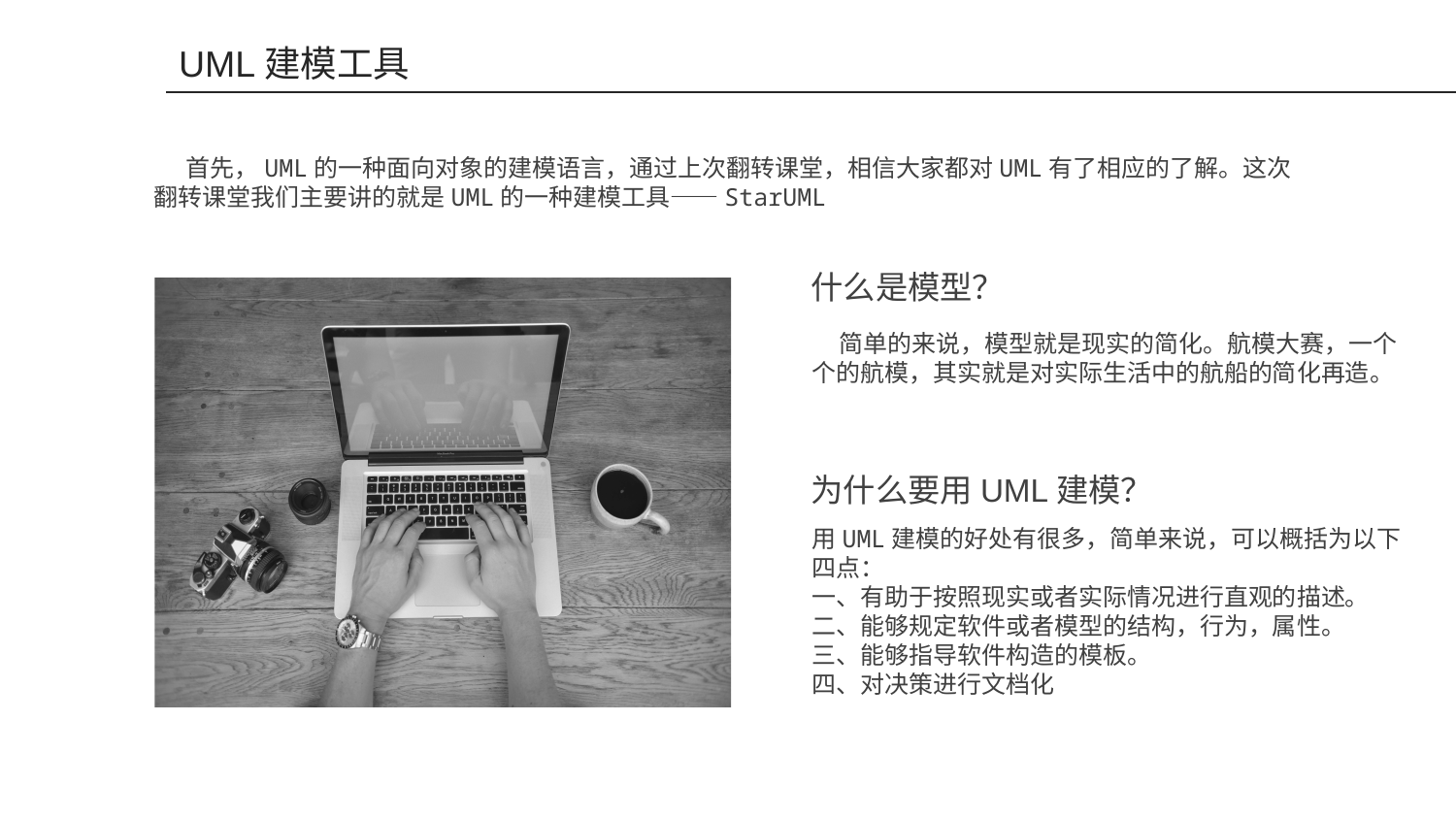

UML建模工具
    首先，UML的一种面向对象的建模语言，通过上次翻转课堂，相信大家都对UML有了相应的了解。这次翻转课堂我们主要讲的就是UML的一种建模工具——StarUML
什么是模型？
    简单的来说，模型就是现实的简化。航模大赛，一个个的航模，其实就是对实际生活中的航船的简化再造。
为什么要用UML建模？
用UML建模的好处有很多，简单来说，可以概括为以下四点：
一、有助于按照现实或者实际情况进行直观的描述。
二、能够规定软件或者模型的结构，行为，属性。
三、能够指导软件构造的模板。
四、对决策进行文档化